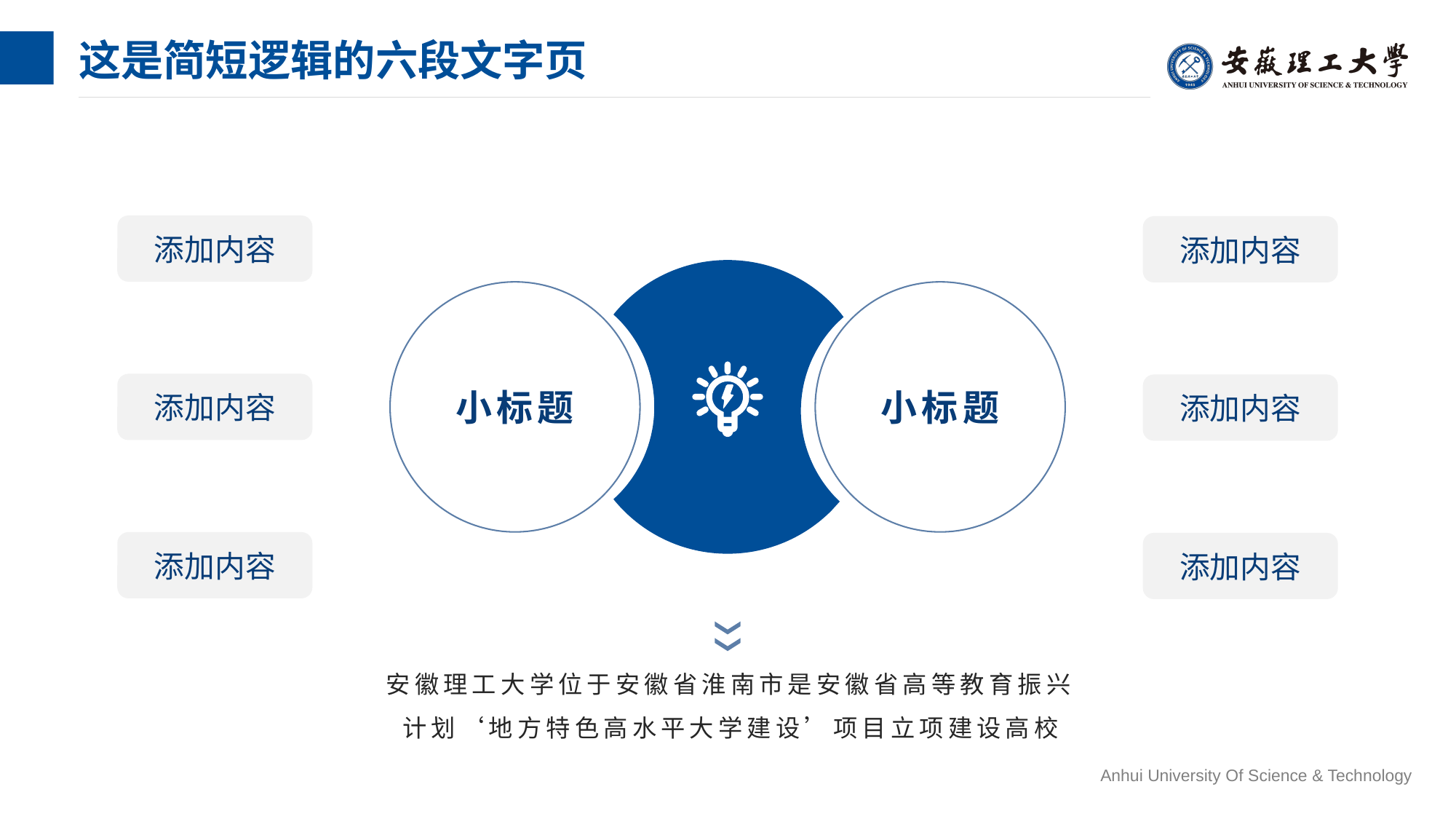

# 这是简短逻辑的六段文字页
添加内容
添加内容
添加内容
添加内容
添加内容
添加内容

小标题
小标题

安徽理工大学位于安徽省淮南市是安徽省高等教育振兴计划‘地方特色高水平大学建设’项目立项建设高校